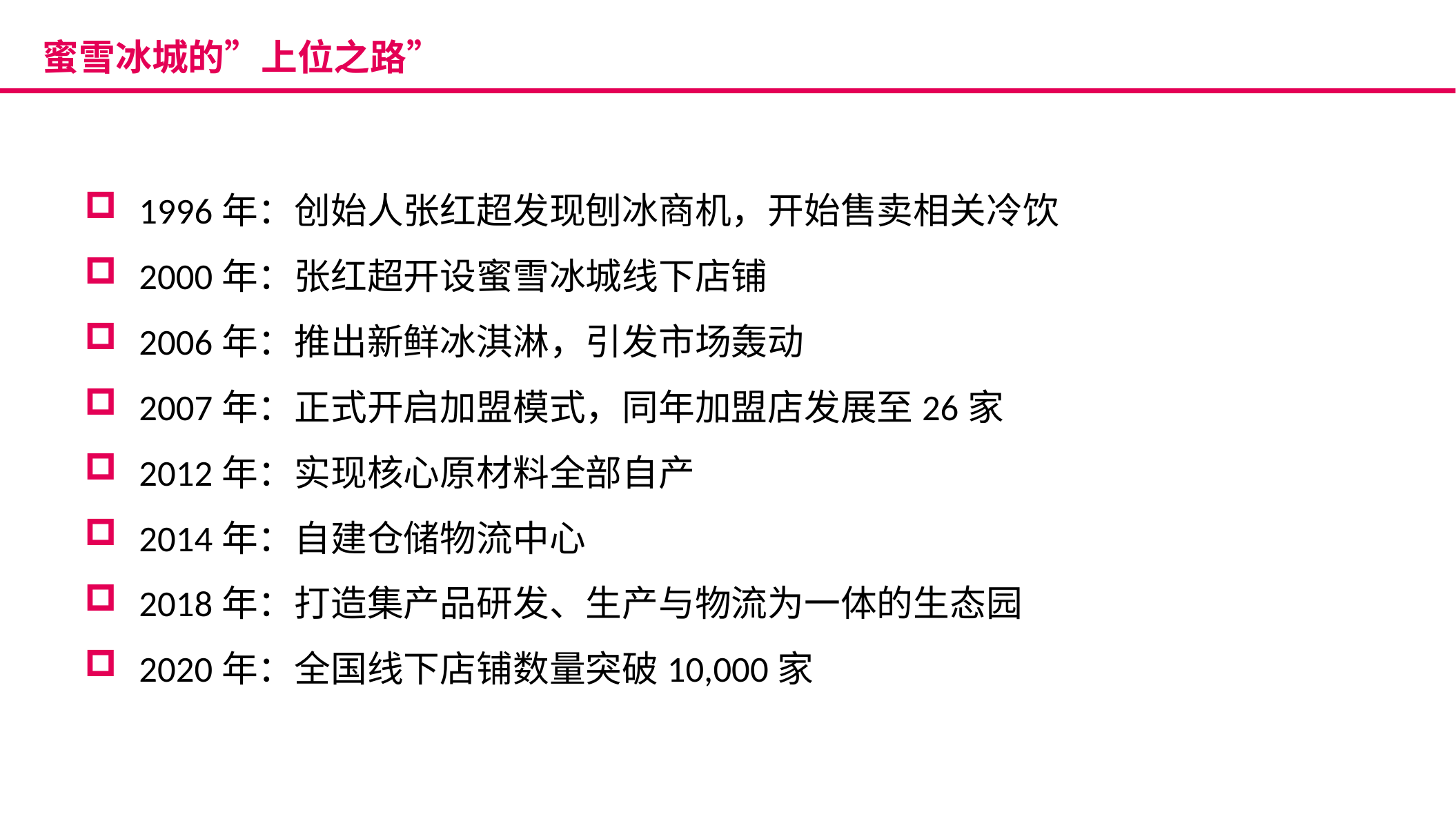

蜜雪冰城的”上位之路”

1996年：创始人张红超发现刨冰商机，开始售卖相关冷饮
2000年：张红超开设蜜雪冰城线下店铺
2006年：推出新鲜冰淇淋，引发市场轰动
2007年：正式开启加盟模式，同年加盟店发展至26家
2012年：实现核心原材料全部自产
2014年：自建仓储物流中心
2018年：打造集产品研发、生产与物流为一体的生态园
2020年：全国线下店铺数量突破10,000家